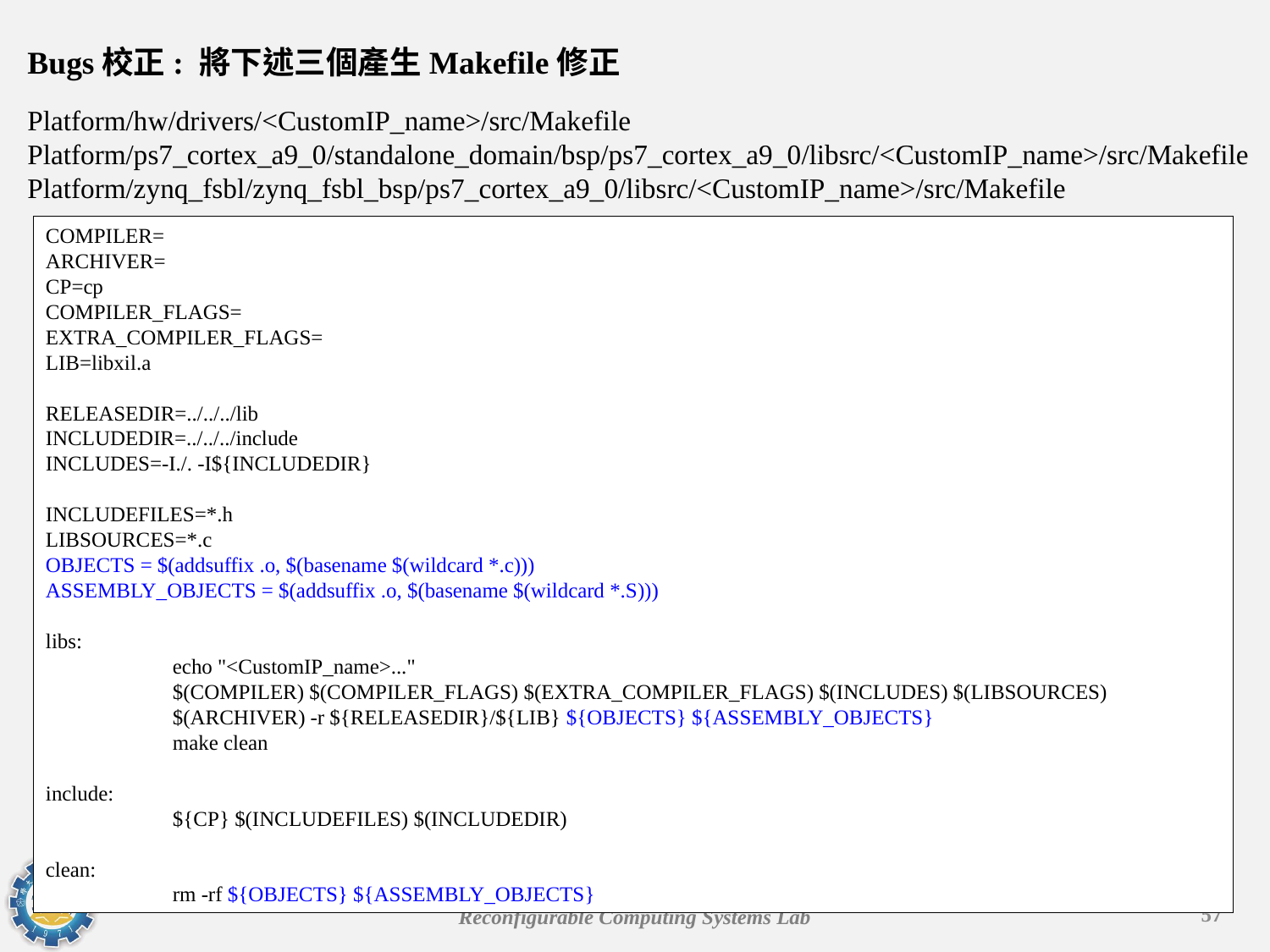

Bugs校正: 將下述三個產生Makefile修正
Platform/hw/drivers/<CustomIP_name>/src/Makefile
Platform/ps7_cortex_a9_0/standalone_domain/bsp/ps7_cortex_a9_0/libsrc/<CustomIP_name>/src/Makefile
Platform/zynq_fsbl/zynq_fsbl_bsp/ps7_cortex_a9_0/libsrc/<CustomIP_name>/src/Makefile
COMPILER=
ARCHIVER=
CP=cp
COMPILER_FLAGS=
EXTRA_COMPILER_FLAGS=
LIB=libxil.a

RELEASEDIR=../../../lib
INCLUDEDIR=../../../include
INCLUDES=-I./. -I${INCLUDEDIR}

INCLUDEFILES=*.h
LIBSOURCES=*.c
OBJECTS = $(addsuffix .o, $(basename $(wildcard *.c)))
ASSEMBLY_OBJECTS = $(addsuffix .o, $(basename $(wildcard *.S)))

libs:
	echo "<CustomIP_name>..."
	$(COMPILER) $(COMPILER_FLAGS) $(EXTRA_COMPILER_FLAGS) $(INCLUDES) $(LIBSOURCES)
	$(ARCHIVER) -r ${RELEASEDIR}/${LIB} ${OBJECTS} ${ASSEMBLY_OBJECTS}
	make clean

include:
	${CP} $(INCLUDEFILES) $(INCLUDEDIR)

clean:
	rm -rf ${OBJECTS} ${ASSEMBLY_OBJECTS}
57